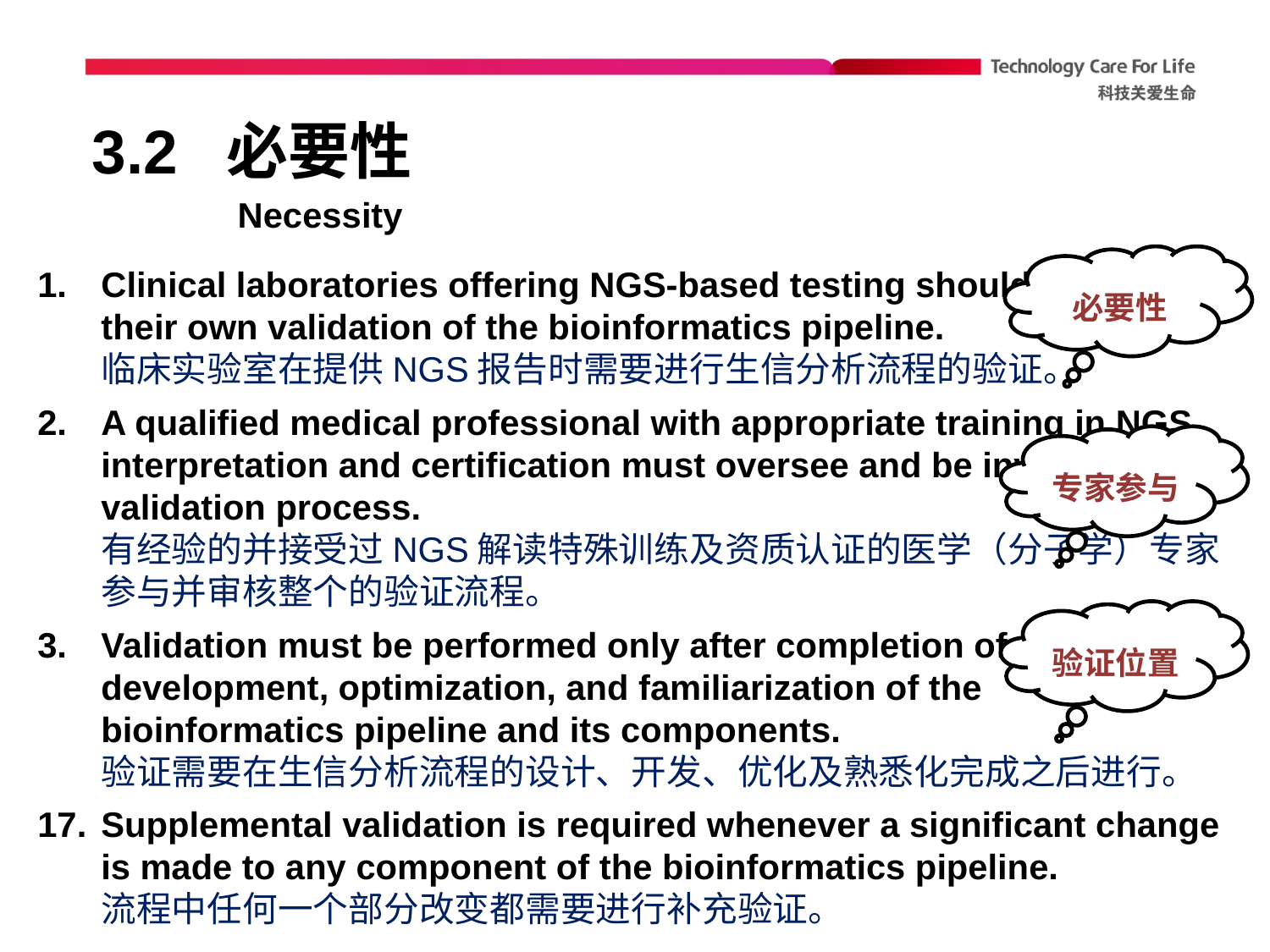

# 3.2  必要性
Necessity
必要性
Clinical laboratories offering NGS-based testing should perform their own validation of the bioinformatics pipeline.
临床实验室在提供NGS报告时需要进行生信分析流程的验证。
A qualified medical professional with appropriate training in NGS interpretation and certification must oversee and be involved in the validation process.
有经验的并接受过NGS解读特殊训练及资质认证的医学（分子学）专家参与并审核整个的验证流程。
Validation must be performed only after completion of design, development, optimization, and familiarization of the bioinformatics pipeline and its components.
验证需要在生信分析流程的设计、开发、优化及熟悉化完成之后进行。
Supplemental validation is required whenever a significant change is made to any component of the bioinformatics pipeline.
流程中任何一个部分改变都需要进行补充验证。

专家参与
验证位置